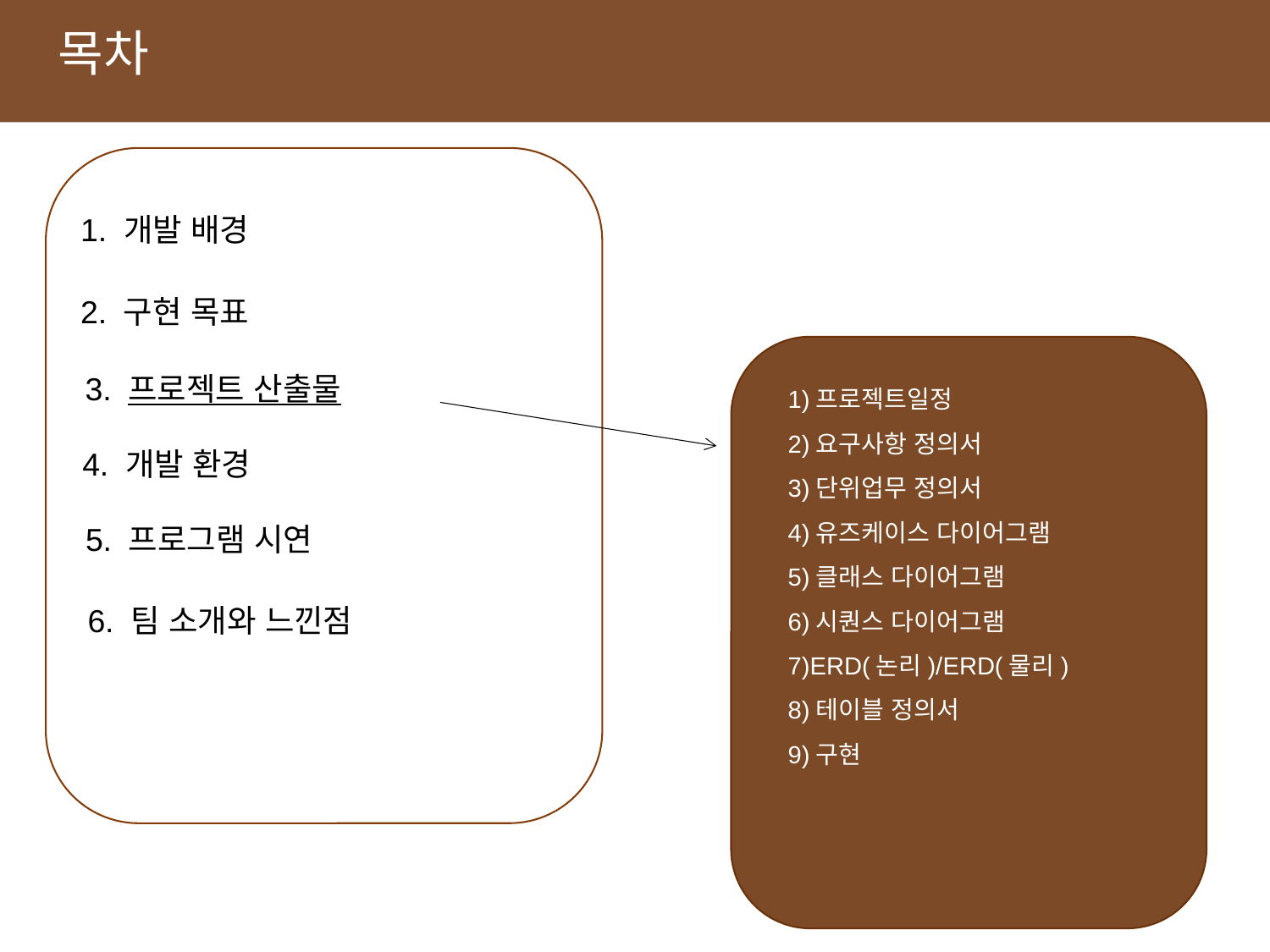

목차

1. 개발 배경
2. 구현 목표

3. 프로젝트 산출물
1)프로젝트일정
2)요구사항 정의서
3)단위업무 정의서
4)유즈케이스 다이어그램
5)클래스 다이어그램
6)시퀀스 다이어그램
7)ERD(논리)/ERD(물리)
8)테이블 정의서
9)구현
4. 개발 환경
5. 프로그램 시연
6. 팀 소개와 느낀점